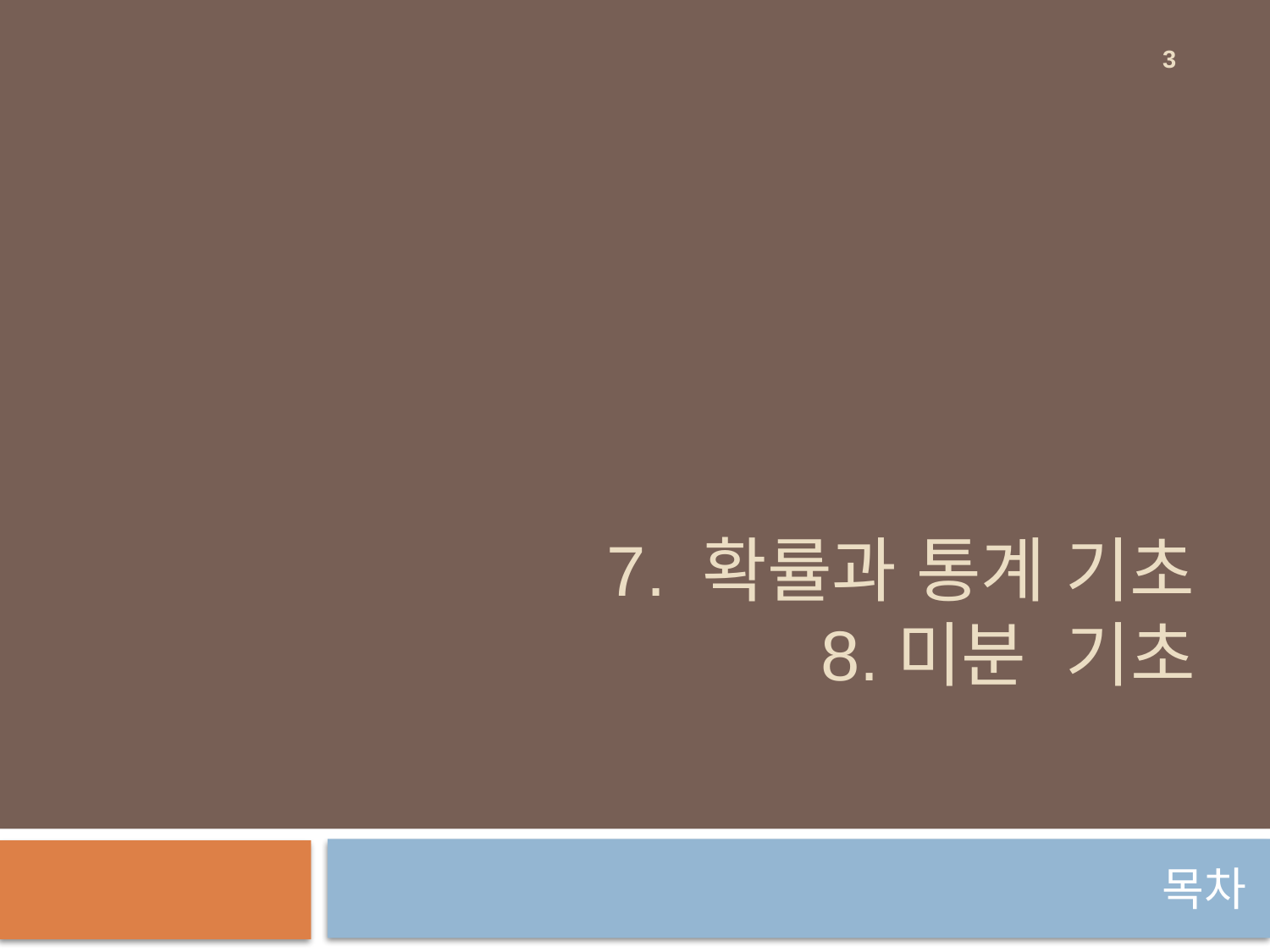

3
# 7. 확률과 통계 기초 8.미분  기초
목차